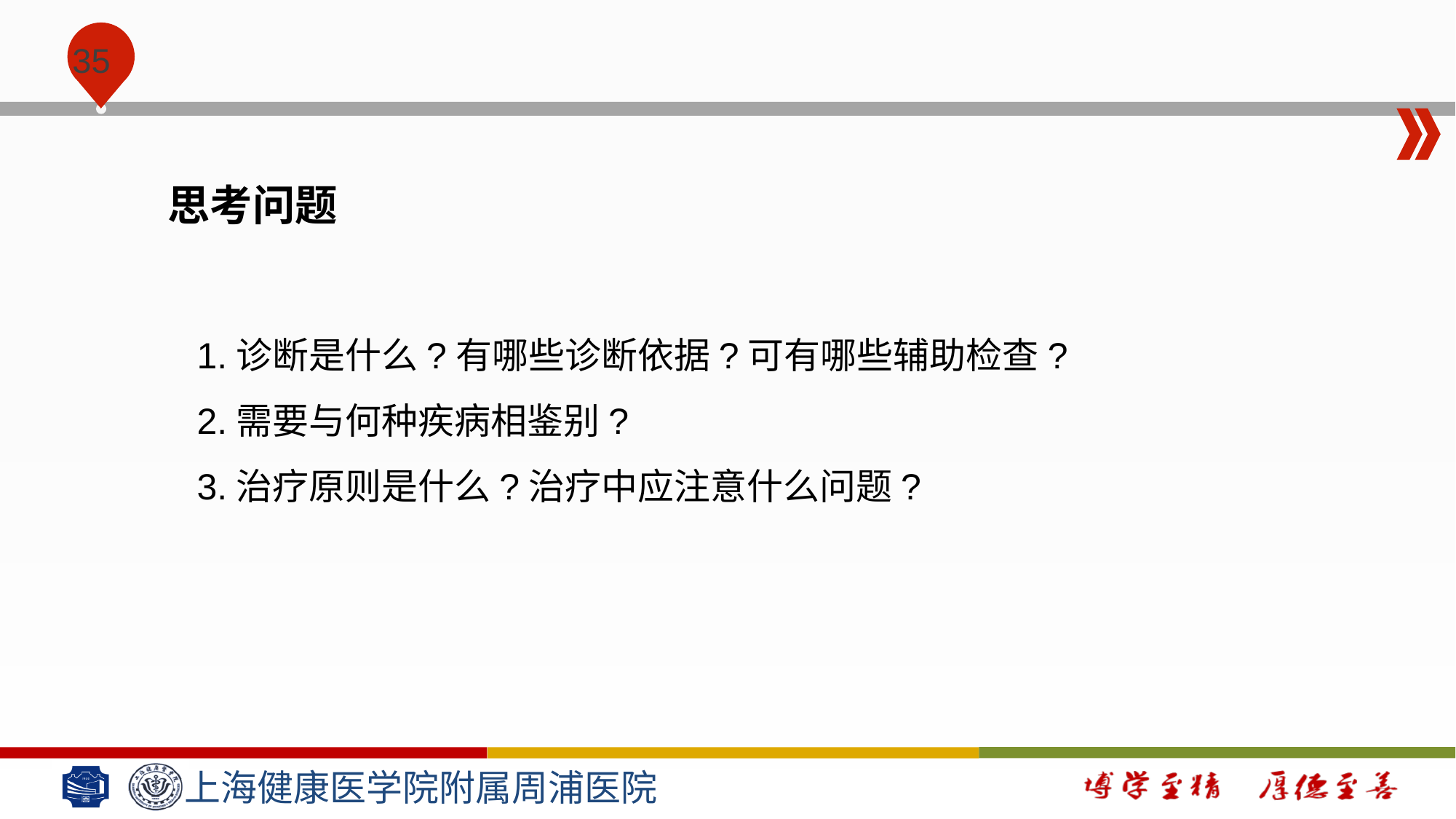

#
思考问题
1.诊断是什么?有哪些诊断依据?可有哪些辅助检查?
2.需要与何种疾病相鉴别?
3.治疗原则是什么?治疗中应注意什么问题?